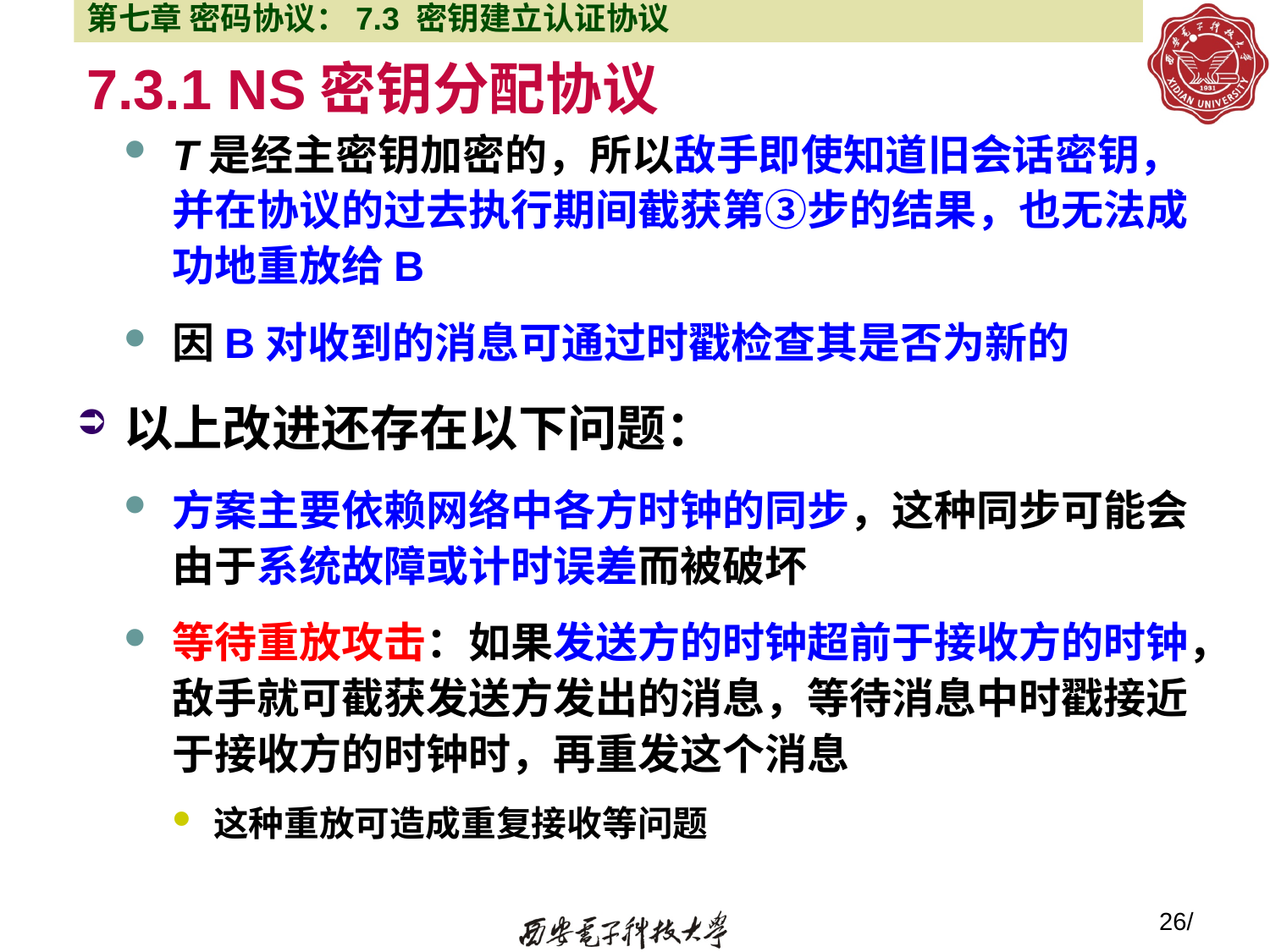

第七章 密码协议：7.3 密钥建立认证协议
# 7.3.1 NS密钥分配协议
T是经主密钥加密的，所以敌手即使知道旧会话密钥，并在协议的过去执行期间截获第③步的结果，也无法成功地重放给B
因B对收到的消息可通过时戳检查其是否为新的
以上改进还存在以下问题：
方案主要依赖网络中各方时钟的同步，这种同步可能会由于系统故障或计时误差而被破坏
等待重放攻击：如果发送方的时钟超前于接收方的时钟，敌手就可截获发送方发出的消息，等待消息中时戳接近于接收方的时钟时，再重发这个消息
这种重放可造成重复接收等问题
26/